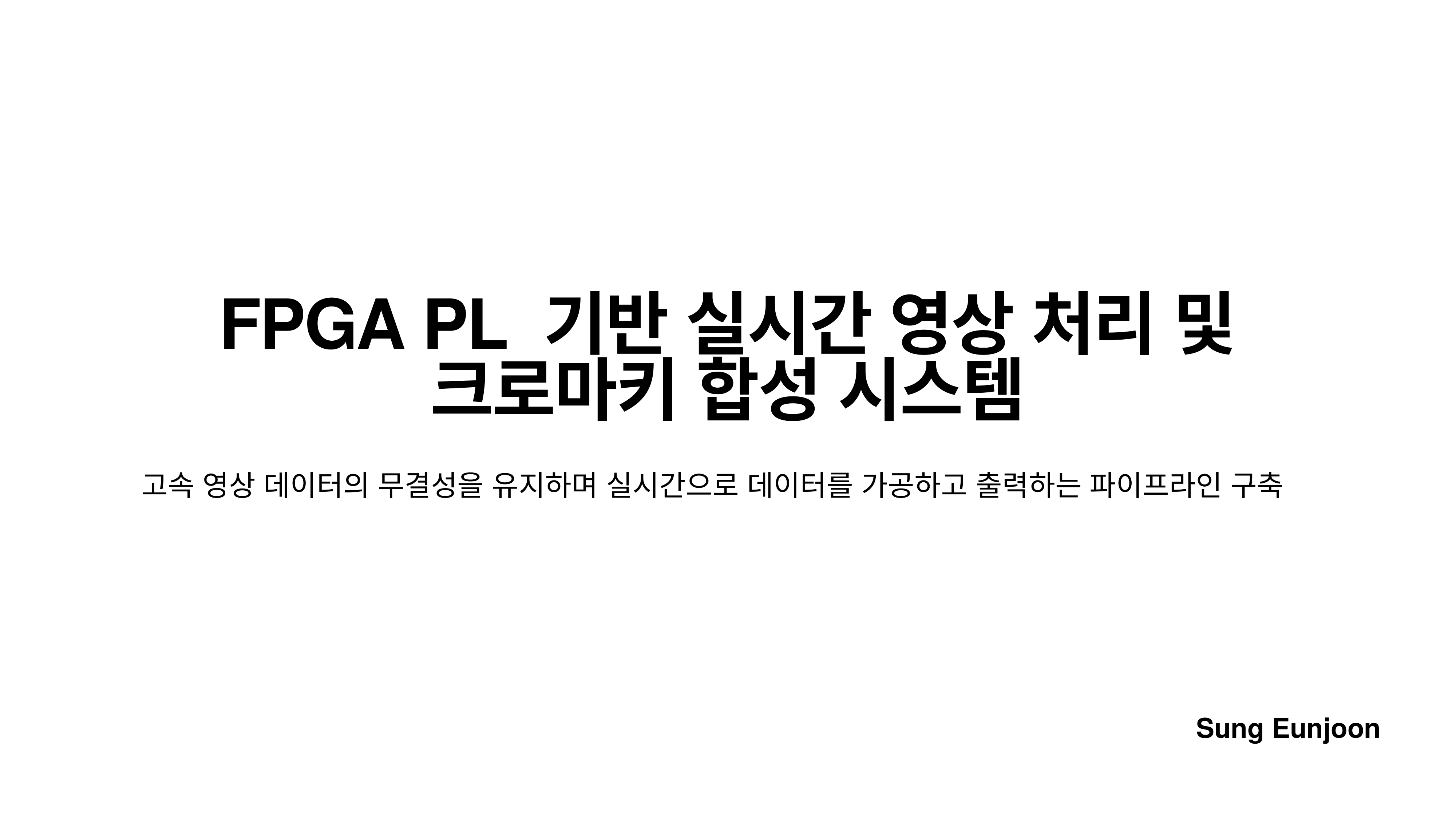

# FPGA PL 기반 실시간 영상 처리 및
크로마키 합성 시스템
 고속 영상 데이터의 무결성을 유지하며 실시간으로 데이터를 가공하고 출력하는 파이프라인 구축
Sung Eunjoon